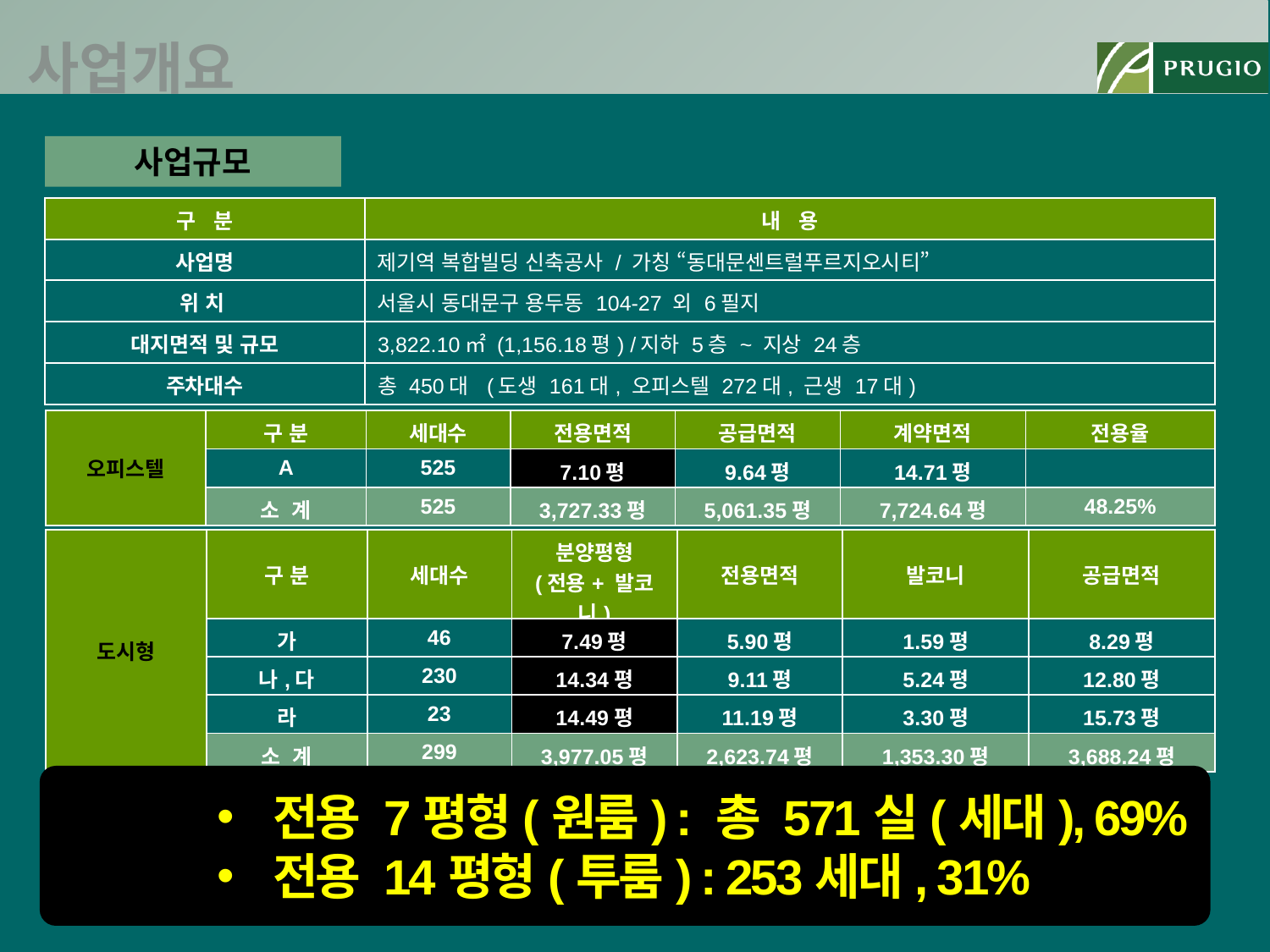

사업개요
사업규모
| 구 분 | 내 용 |
| --- | --- |
| 사업명 | 제기역 복합빌딩 신축공사 / 가칭 “동대문센트럴푸르지오시티” |
| 위 치 | 서울시 동대문구 용두동 104-27 외 6필지 |
| 대지면적 및 규모 | 3,822.10㎡ (1,156.18평) /지하 5층 ~ 지상 24층 |
| 주차대수 | 총 450대 (도생 161대, 오피스텔 272대, 근생 17대) |
| 오피스텔 | 구 분 | 세대수 | 전용면적 | 공급면적 | 계약면적 | 전용율 |
| --- | --- | --- | --- | --- | --- | --- |
|  | A | 525 | 7.10평 | 9.64평 | 14.71평 |  |
|  | 소 계 | 525 | 3,727.33평 | 5,061.35평 | 7,724.64평 | 48.25% |
| 도시형 | 구 분 | 세대수 | 분양평형 (전용+ 발코니) | 전용면적 | 발코니 | 공급면적 |
| --- | --- | --- | --- | --- | --- | --- |
|  | 가 | 46 | 7.49평 | 5.90평 | 1.59평 | 8.29평 |
|  | 나,다 | 230 | 14.34평 | 9.11평 | 5.24평 | 12.80평 |
|  | 라 | 23 | 14.49평 | 11.19평 | 3.30평 | 15.73평 |
|  | 소 계 | 299 | 3,977.05평 | 2,623.74평 | 1,353.30평 | 3,688.24평 |
 전용 7평형(원룸) : 총 571실(세대), 69%
 전용 14평형(투룸) : 253세대, 31%